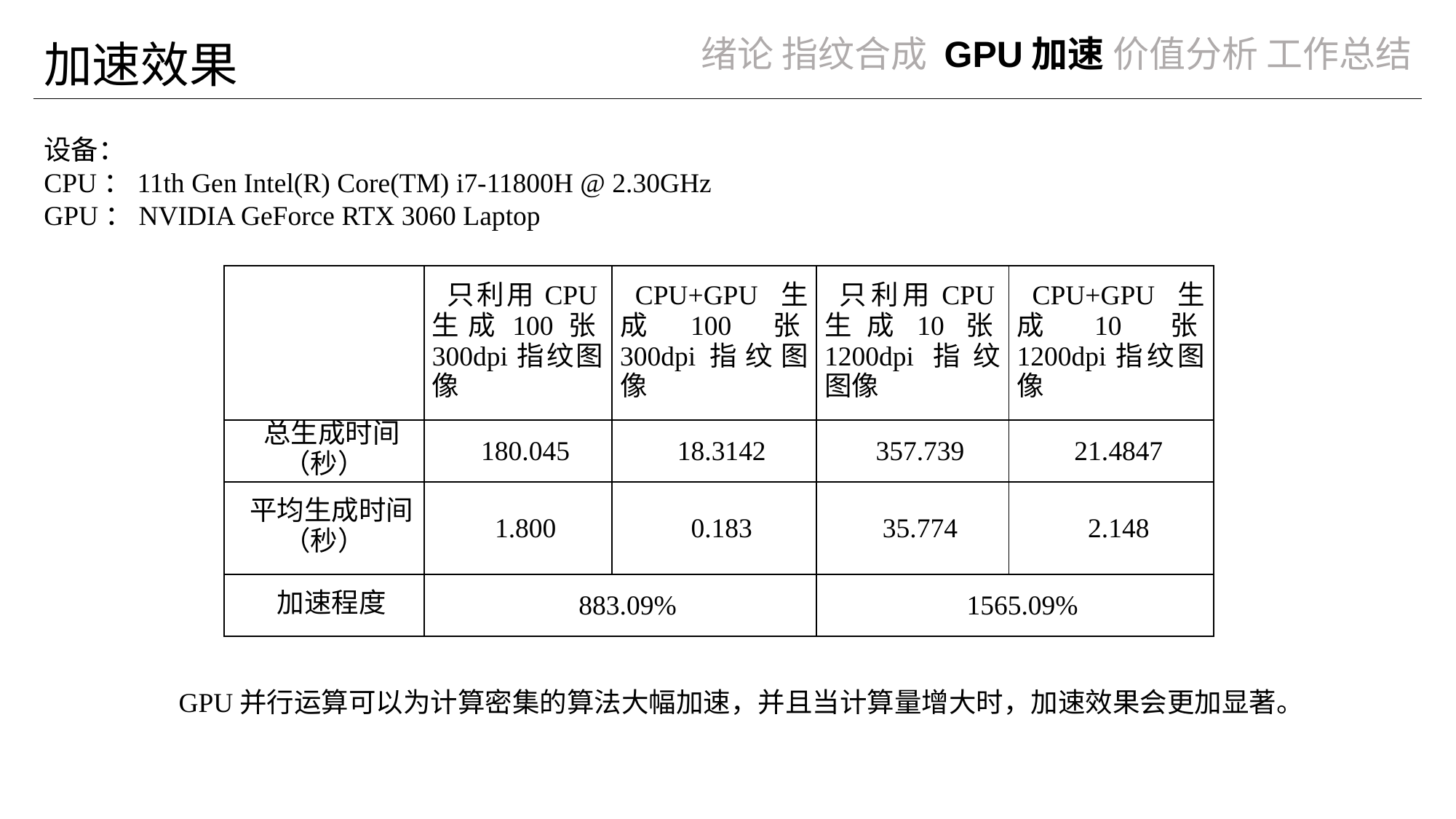

加速效果
设备：
CPU：11th Gen Intel(R) Core(TM) i7-11800H @ 2.30GHz
GPU：NVIDIA GeForce RTX 3060 Laptop
|  | 只利用CPU生成100张300dpi指纹图像 | CPU+GPU生成100张300dpi指纹图像 | 只利用CPU生成10张1200dpi指纹图像 | CPU+GPU生成10张1200dpi指纹图像 |
| --- | --- | --- | --- | --- |
| 总生成时间（秒） | 180.045 | 18.3142 | 357.739 | 21.4847 |
| 平均生成时间（秒） | 1.800 | 0.183 | 35.774 | 2.148 |
| 加速程度 | 883.09% |  | 1565.09% |  |
GPU并行运算可以为计算密集的算法大幅加速，并且当计算量增大时，加速效果会更加显著。